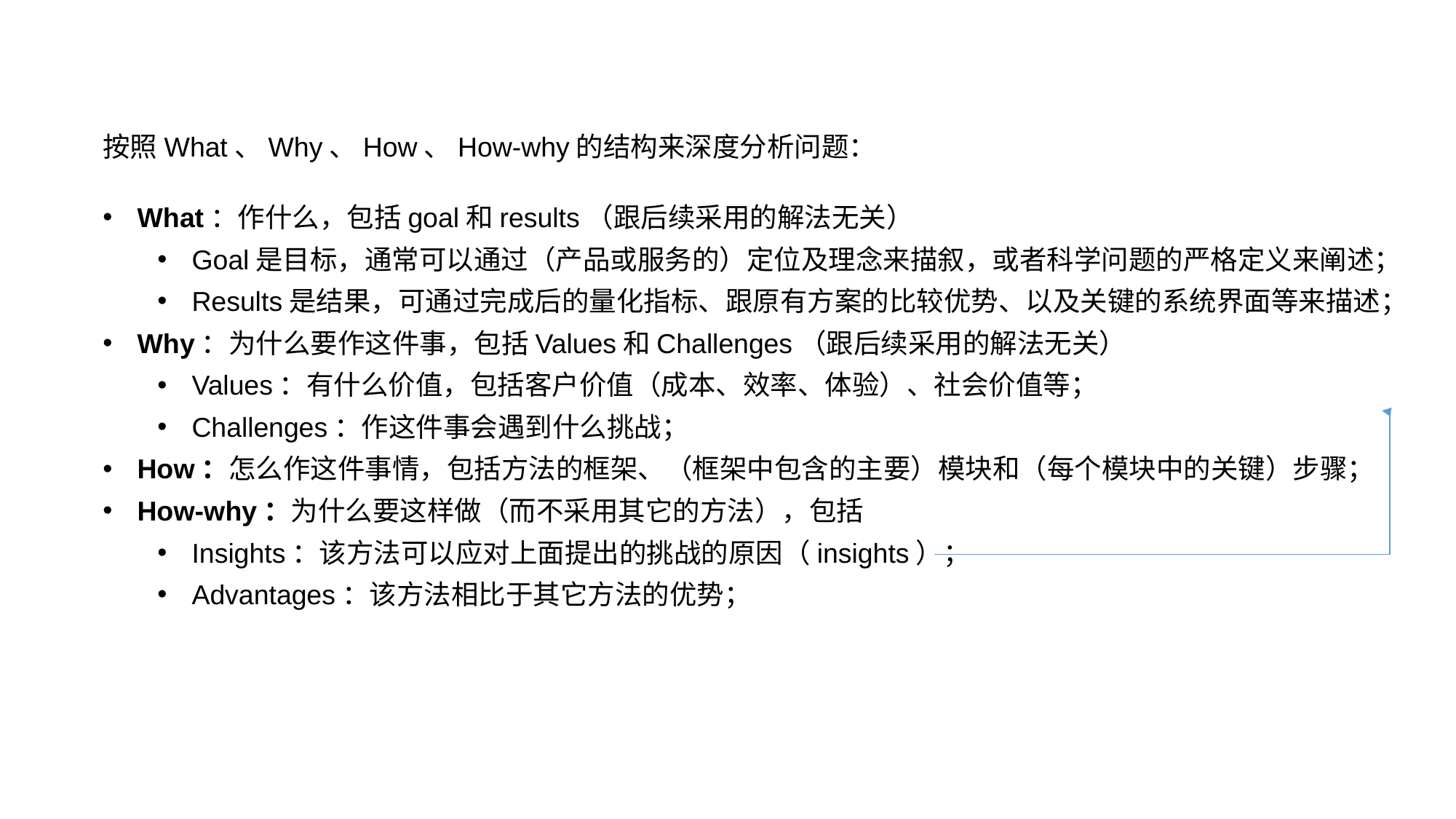

按照What、Why、How、How-why的结构来深度分析问题：

What：作什么，包括goal和results（跟后续采用的解法无关）
Goal是目标，通常可以通过（产品或服务的）定位及理念来描叙，或者科学问题的严格定义来阐述；
Results是结果，可通过完成后的量化指标、跟原有方案的比较优势、以及关键的系统界面等来描述；
Why：为什么要作这件事，包括Values和Challenges（跟后续采用的解法无关）
Values：有什么价值，包括客户价值（成本、效率、体验）、社会价值等；
Challenges：作这件事会遇到什么挑战；
How：怎么作这件事情，包括方法的框架、（框架中包含的主要）模块和（每个模块中的关键）步骤；
How-why：为什么要这样做（而不采用其它的方法），包括
Insights：该方法可以应对上面提出的挑战的原因（insights）；
Advantages：该方法相比于其它方法的优势；